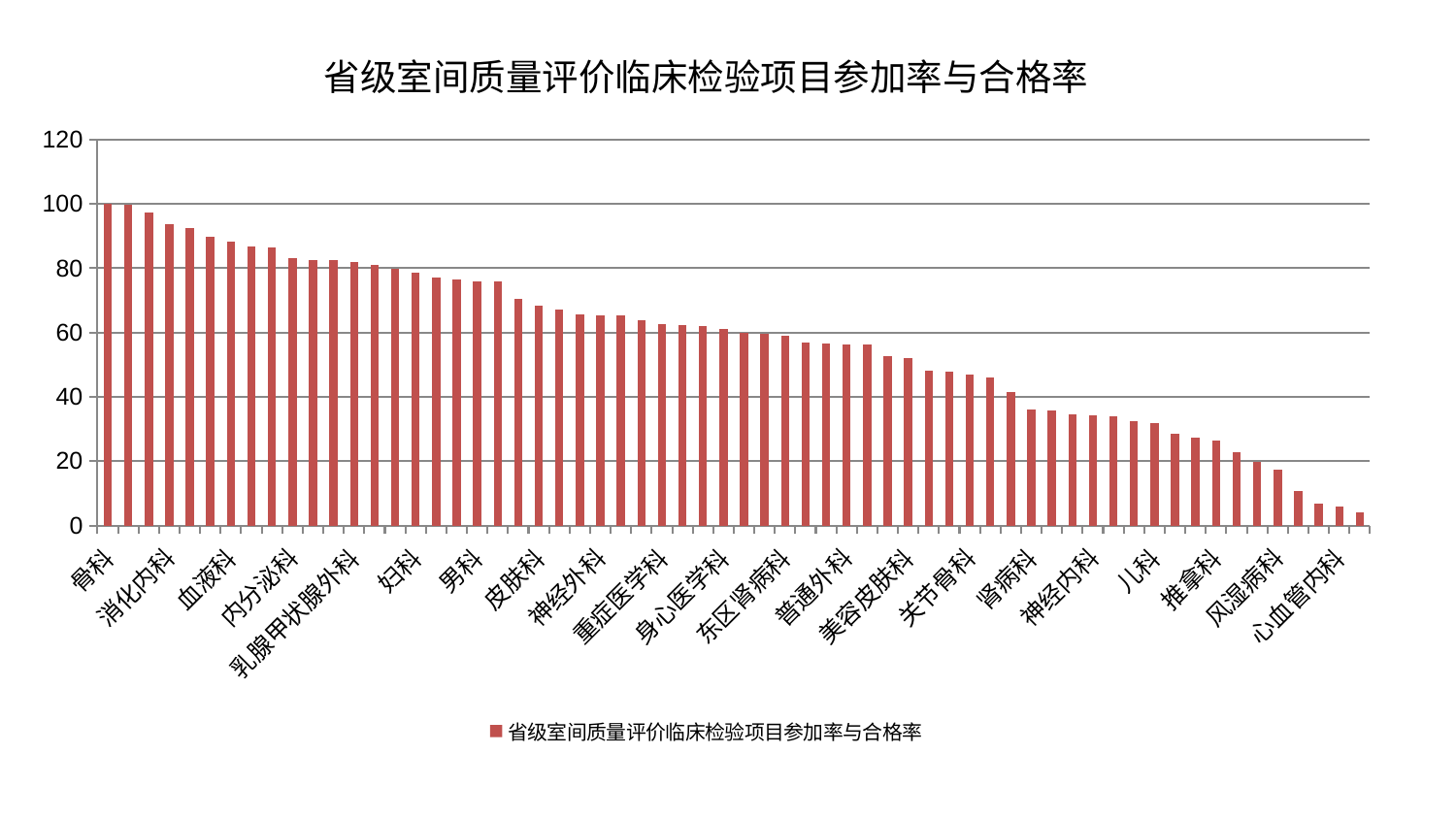

### Chart: 省级室间质量评价临床检验项目参加率与合格率

| Category | 省级室间质量评价临床检验项目参加率与合格率 |
|---|---|
| 骨科 | 100.00000000000001 |
| 创伤骨科 | 99.81360856578246 |
| 小儿骨科 | 97.25319253444829 |
| 消化内科 | 93.56312223914742 |
| 西区重症医学科 | 92.51162310496561 |
| 心病二科 | 89.76081745144882 |
| 血液科 | 88.30408535418626 |
| 妇二科 | 86.81252523063431 |
| 脑病二科 | 86.55804083087753 |
| 内分泌科 | 83.14681230429342 |
| 肿瘤内科 | 82.6713118622095 |
| 心病一科 | 82.49062616361422 |
| 乳腺甲状腺外科 | 82.05164521557306 |
| 脑病三科 | 80.94752963783057 |
| 老年医学科 | 79.85582146710983 |
| 妇科 | 78.62485425613029 |
| 肝胆外科 | 77.06837867790438 |
| 肾脏内科 | 76.59276205547597 |
| 男科 | 75.86346873620667 |
| 产科 | 75.78072048094725 |
| 治未病中心 | 70.6075741223889 |
| 皮肤科 | 68.51727755699086 |
| 口腔科 | 67.00542788255258 |
| 显微骨科 | 65.76766207931509 |
| 神经外科 | 65.39919807362382 |
| 小儿推拿科 | 65.22299944027111 |
| 东区重症医学科 | 63.74284332200654 |
| 重症医学科 | 62.75754883780451 |
| 胸外科 | 62.19425770167539 |
| 眼科 | 61.933375207234235 |
| 身心医学科 | 61.106030408572536 |
| 心病三科 | 59.78179381104447 |
| 脊柱骨科 | 59.672309046805736 |
| 东区肾病科 | 59.03899444241613 |
| 心病四科 | 56.96481033378734 |
| 医院 | 56.54458705873541 |
| 普通外科 | 56.18893633272793 |
| 综合内科 | 56.16570966833295 |
| 针灸科 | 52.670441050851025 |
| 美容皮肤科 | 52.075394203441085 |
| 周围血管科 | 48.0183813354194 |
| 耳鼻喉科 | 47.90175158371701 |
| 关节骨科 | 46.90315031427779 |
| 脾胃科消化科合并 | 46.0138547014085 |
| 中医经典科 | 41.46800235934914 |
| 肾病科 | 36.029719307874075 |
| 运动损伤骨科 | 35.61363715777539 |
| 康复科 | 34.48396213478469 |
| 神经内科 | 34.191843951792265 |
| 呼吸内科 | 33.956998012630635 |
| 微创骨科 | 32.41777971609947 |
| 儿科 | 31.9574459366009 |
| 泌尿外科 | 28.670465064940828 |
| 脑病一科 | 27.34049042280823 |
| 推拿科 | 26.36585077747127 |
| 中医外治中心 | 22.692213239253633 |
| 脾胃病科 | 19.788308293440956 |
| 风湿病科 | 17.275275922068978 |
| 肝病科 | 10.68024756951295 |
| 肛肠科 | 6.710427237557961 |
| 心血管内科 | 6.019606171744803 |
| 妇科妇二科合并 | 4.045048368424578 |
210